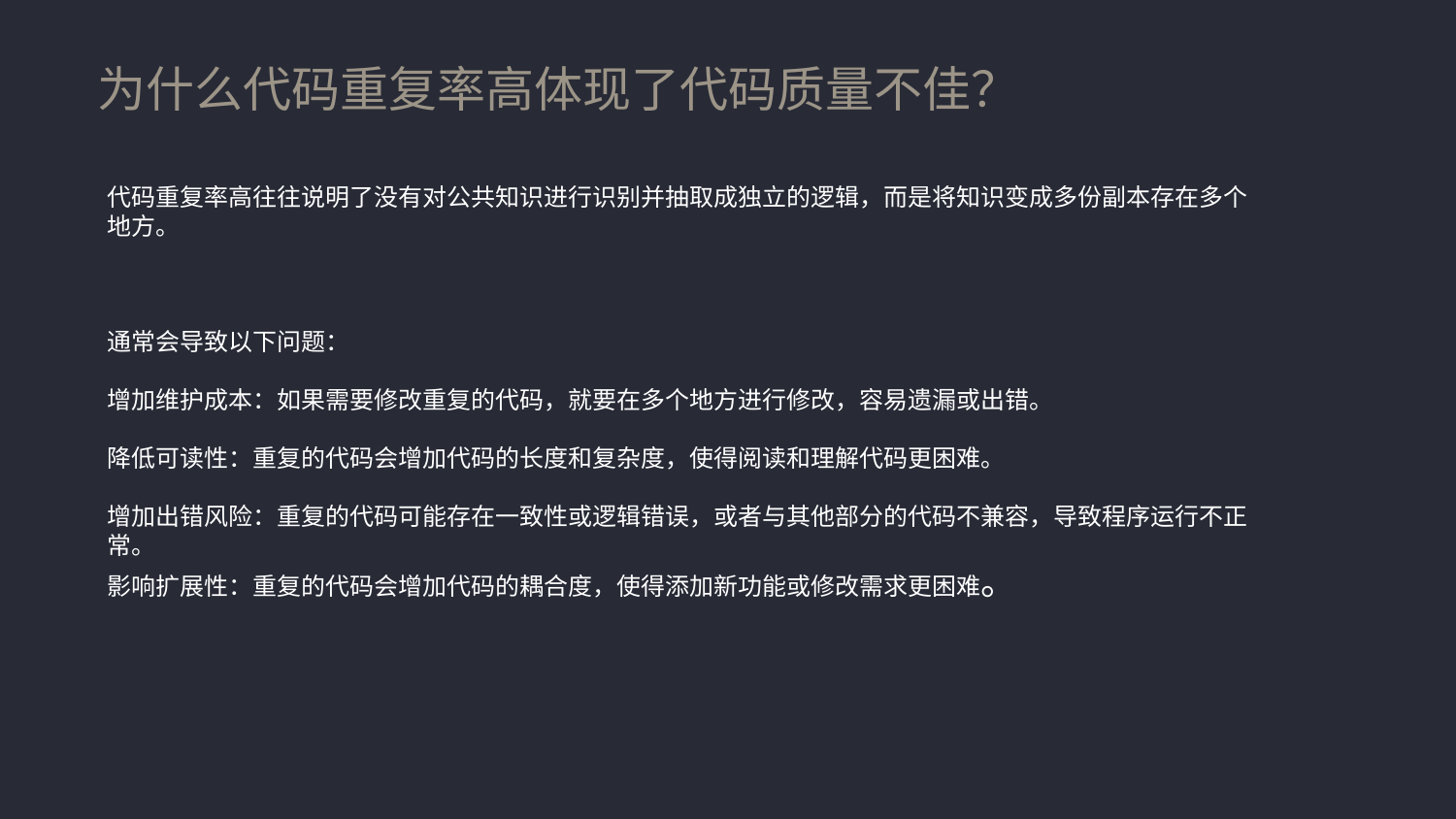

为什么代码重复率高体现了代码质量不佳？

代码重复率高往往说明了没有对公共知识进行识别并抽取成独立的逻辑，而是将知识变成多份副本存在多个地方。

通常会导致以下问题：

增加维护成本：如果需要修改重复的代码，就要在多个地方进行修改，容易遗漏或出错。

降低可读性：重复的代码会增加代码的长度和复杂度，使得阅读和理解代码更困难。

增加出错风险：重复的代码可能存在一致性或逻辑错误，或者与其他部分的代码不兼容，导致程序运行不正常。
影响扩展性：重复的代码会增加代码的耦合度，使得添加新功能或修改需求更困难。